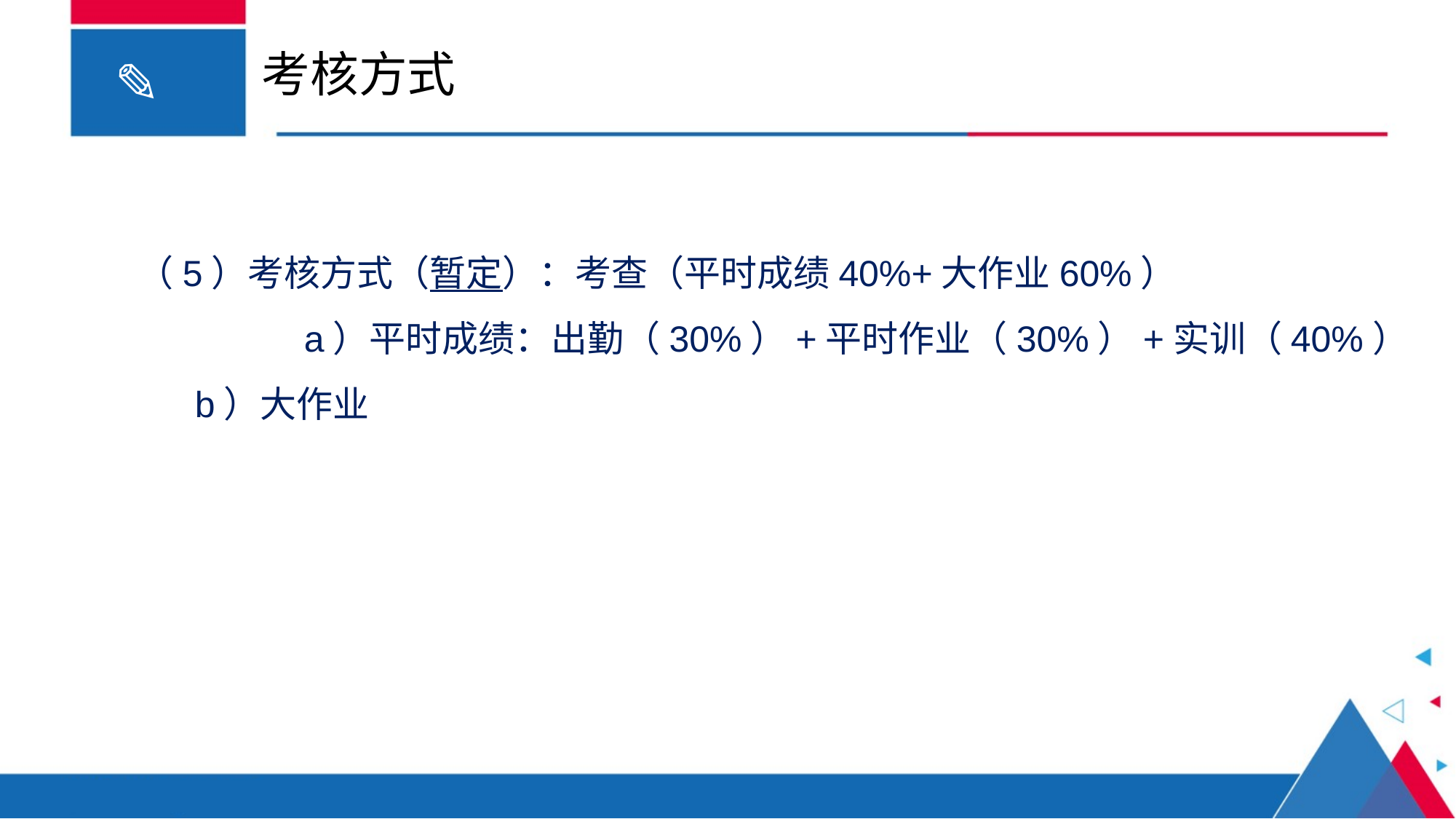

# 考核方式
（5）考核方式（暂定）：考查（平时成绩40%+大作业60%）
		a）平时成绩：出勤（30%）+平时作业（30%）+实训（40%）
    	b）大作业